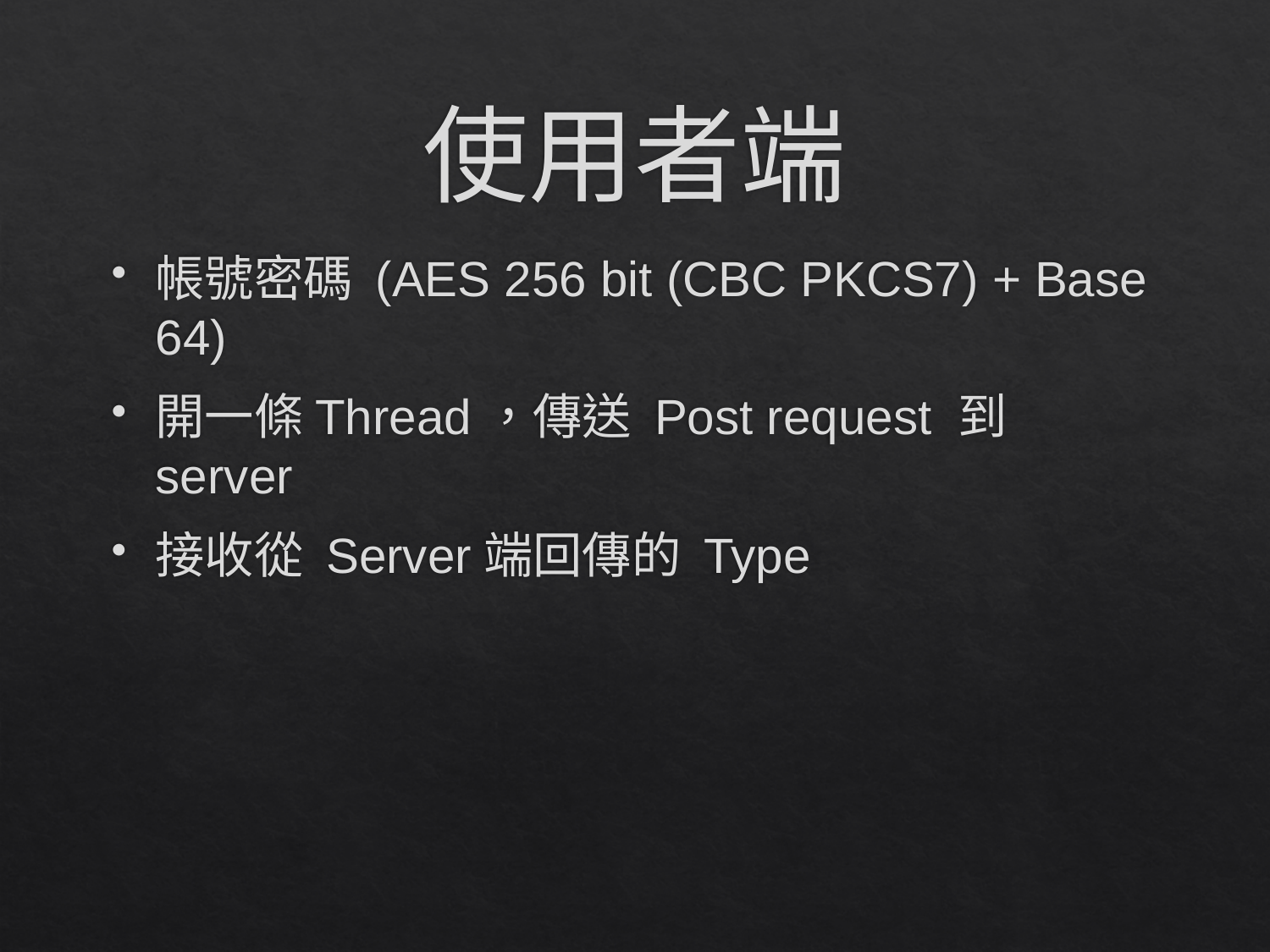

# 使用者端
帳號密碼 (AES 256 bit (CBC PKCS7) + Base 64)
開一條Thread，傳送 Post request 到 server
接收從 Server端回傳的 Type